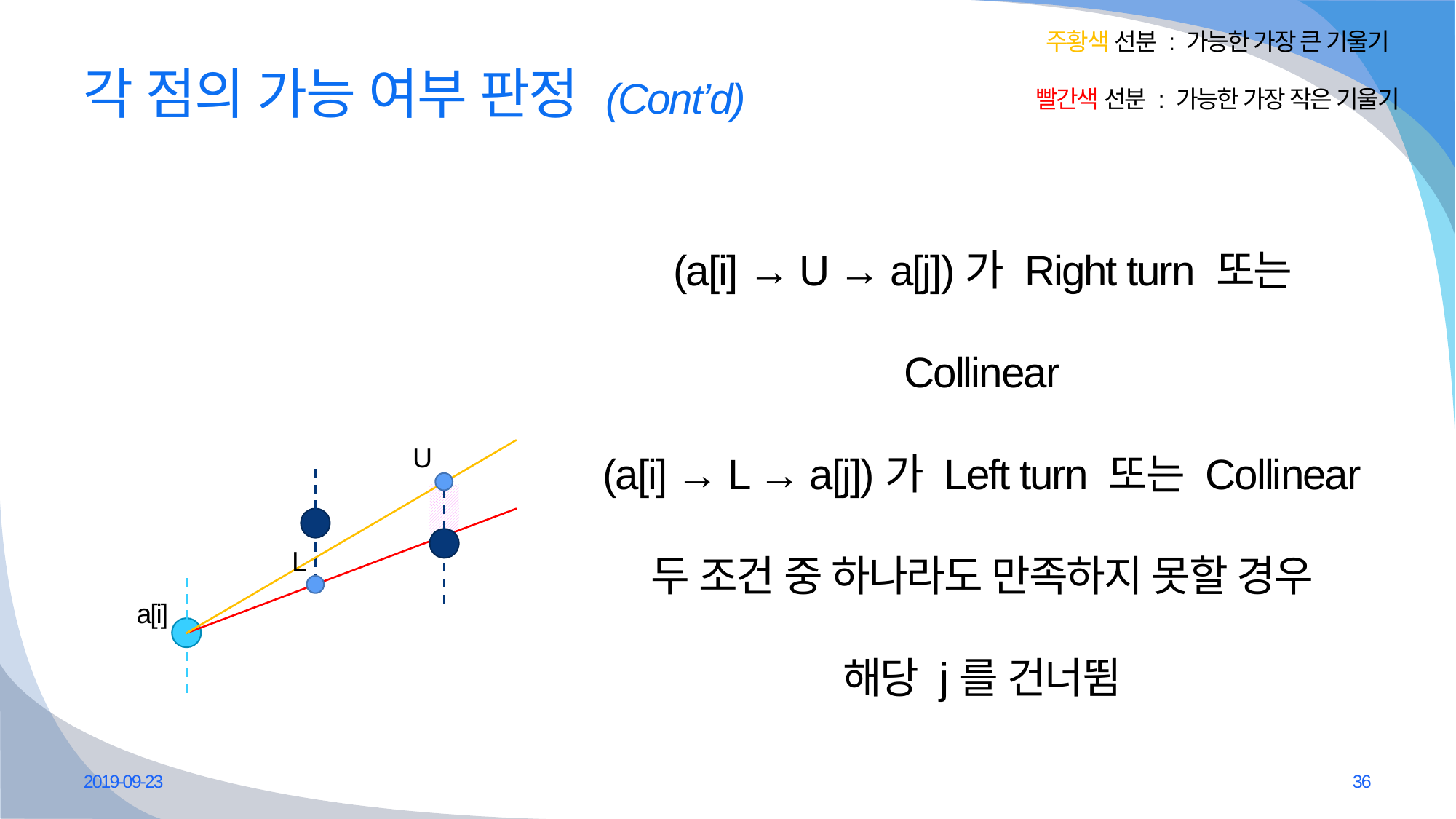

주황색 선분 : 가능한 가장 큰 기울기
빨간색 선분 : 가능한 가장 작은 기울기
# 각 점의 가능 여부 판정 (Cont’d)

(a[i] → U → a[j])가 Right turn 또는 Collinear
(a[i] → L → a[j])가 Left turn 또는 Collinear
두 조건 중 하나라도 만족하지 못할 경우
해당 j를 건너뜀
U

L

a[i]
2019-09-23
36